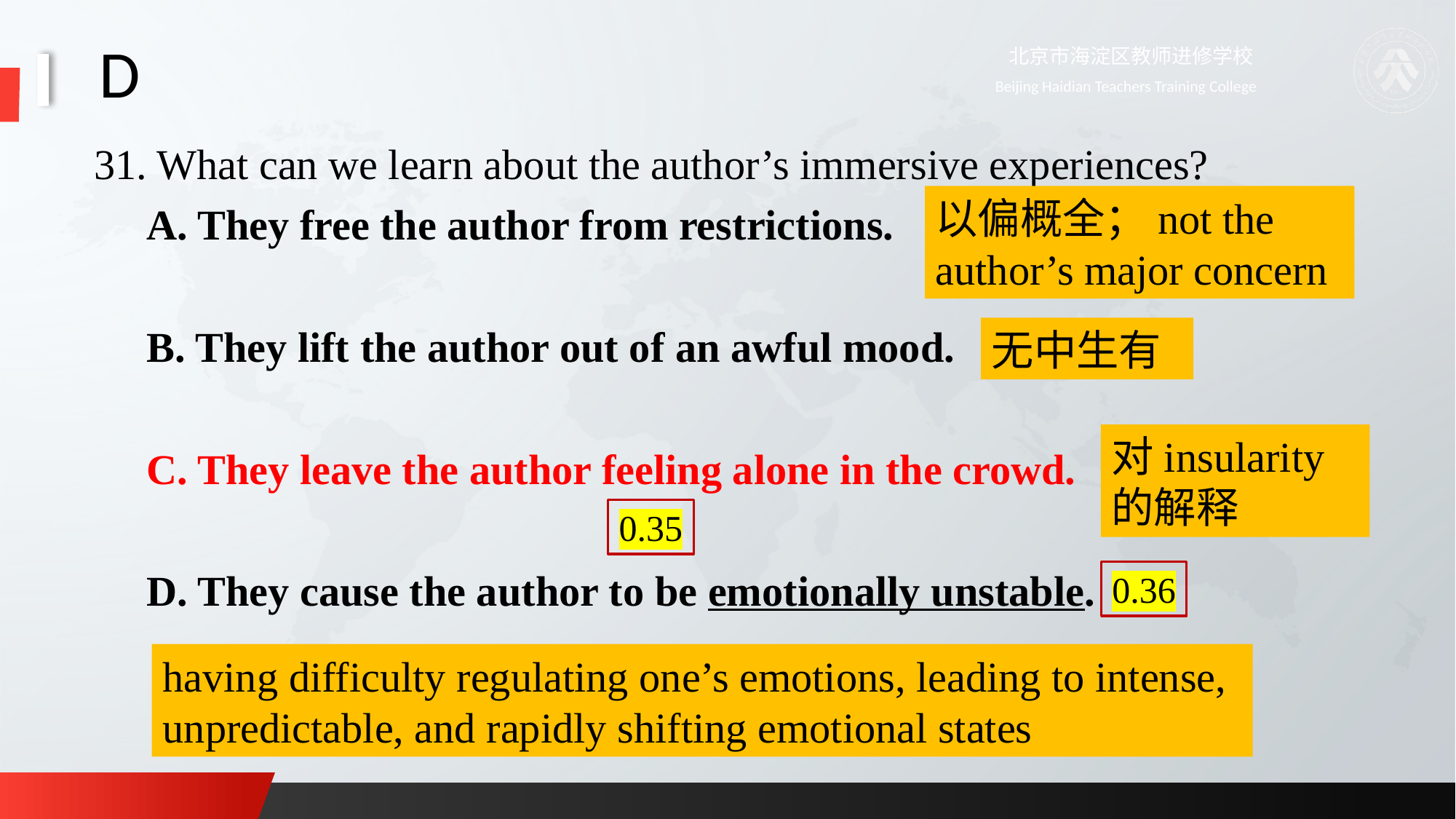

# D
31. What can we learn about the author’s immersive experiences?
     A. They free the author from restrictions.

     B. They lift the author out of an awful mood.

     C. They leave the author feeling alone in the crowd.

     D. They cause the author to be emotionally unstable.

以偏概全；not the author’s major concern
无中生有
对insularity
的解释
0.35
0.36
having difficulty regulating one’s emotions, leading to intense, unpredictable, and rapidly shifting emotional states